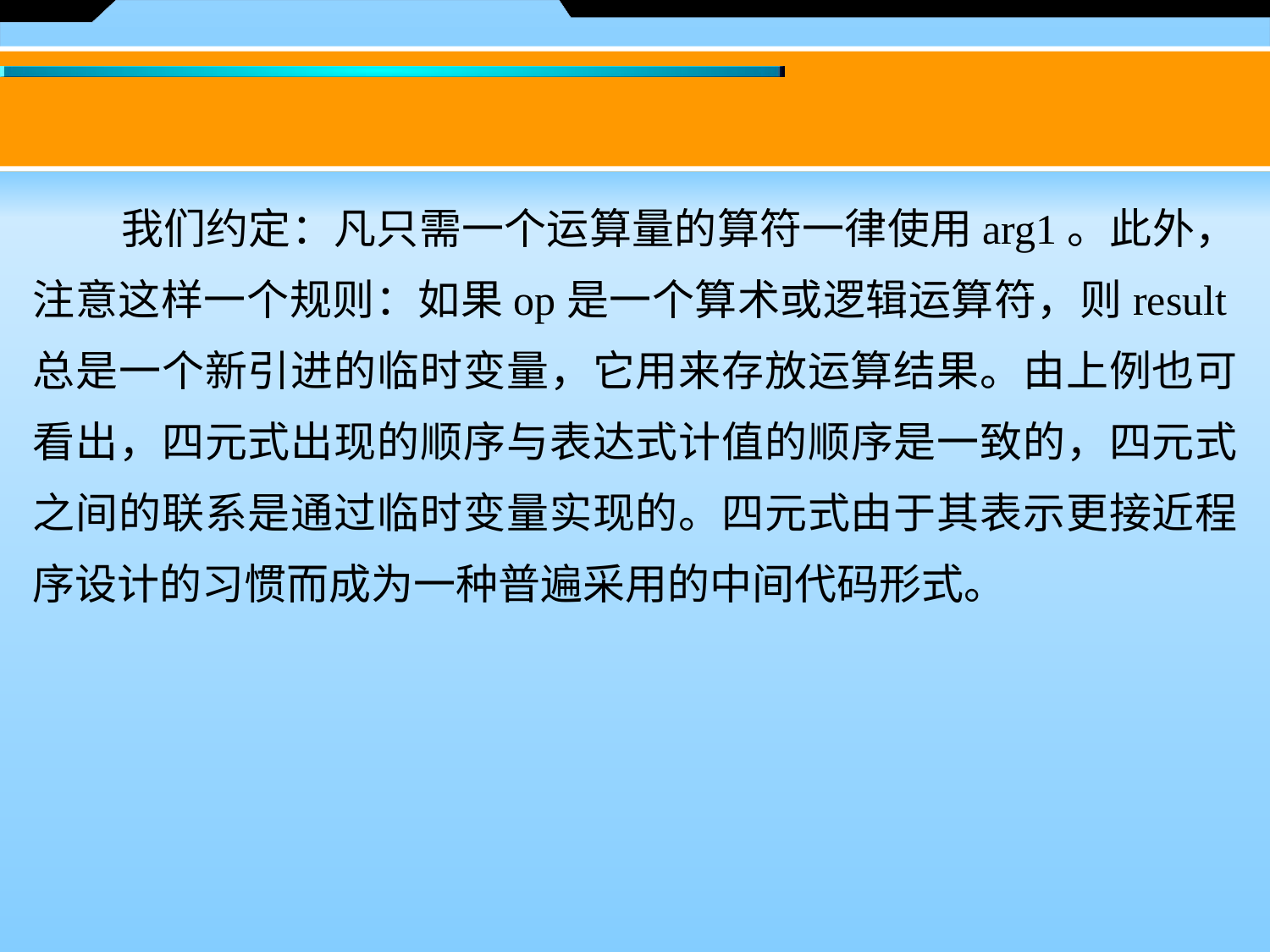

我们约定：凡只需一个运算量的算符一律使用arg1。此外，注意这样一个规则：如果op是一个算术或逻辑运算符，则result总是一个新引进的临时变量，它用来存放运算结果。由上例也可看出，四元式出现的顺序与表达式计值的顺序是一致的，四元式之间的联系是通过临时变量实现的。四元式由于其表示更接近程序设计的习惯而成为一种普遍采用的中间代码形式。